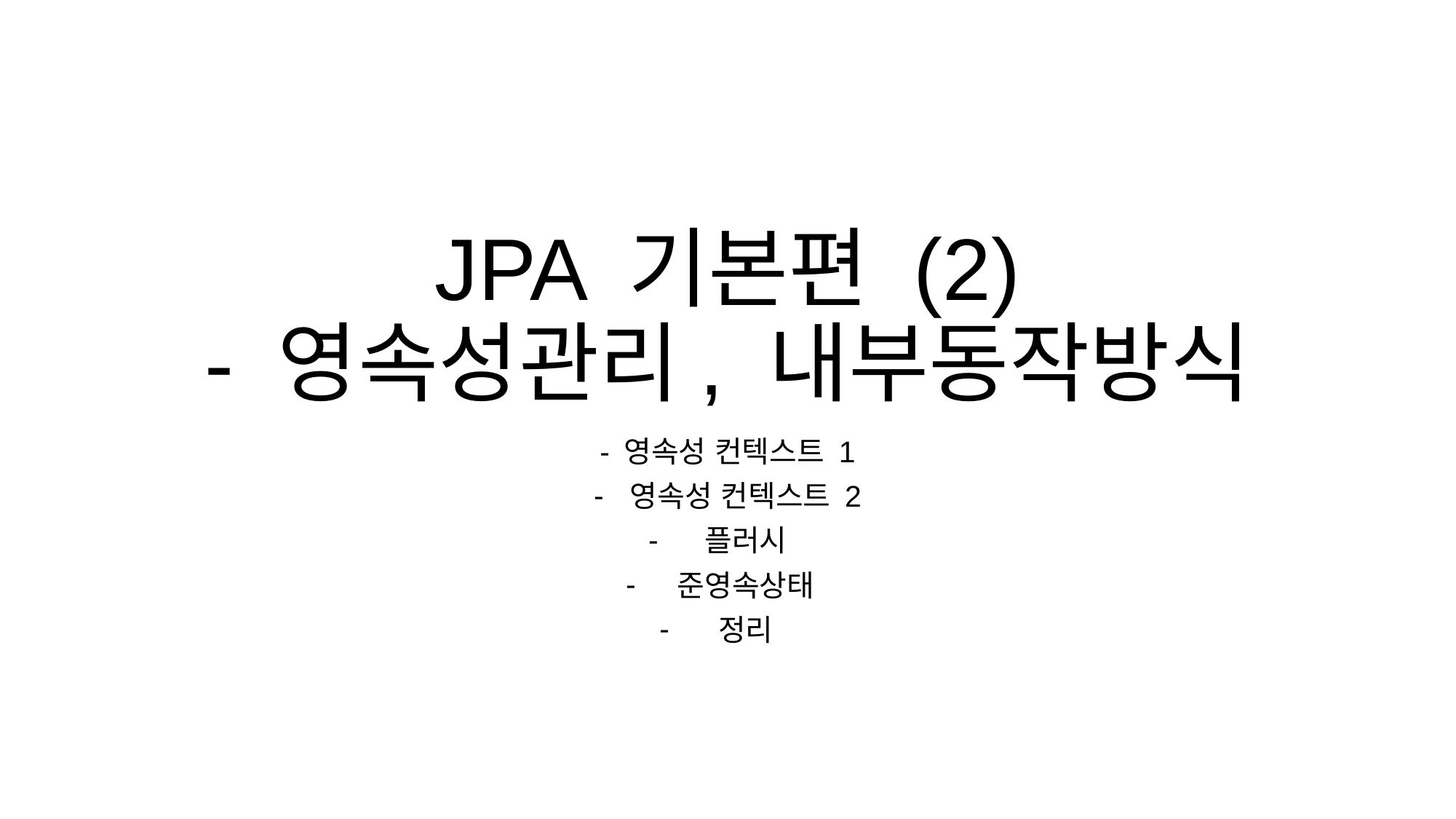

# JPA 기본편 (2) - 영속성관리, 내부동작방식
- 영속성 컨텍스트 1
영속성 컨텍스트 2
플러시
준영속상태
정리